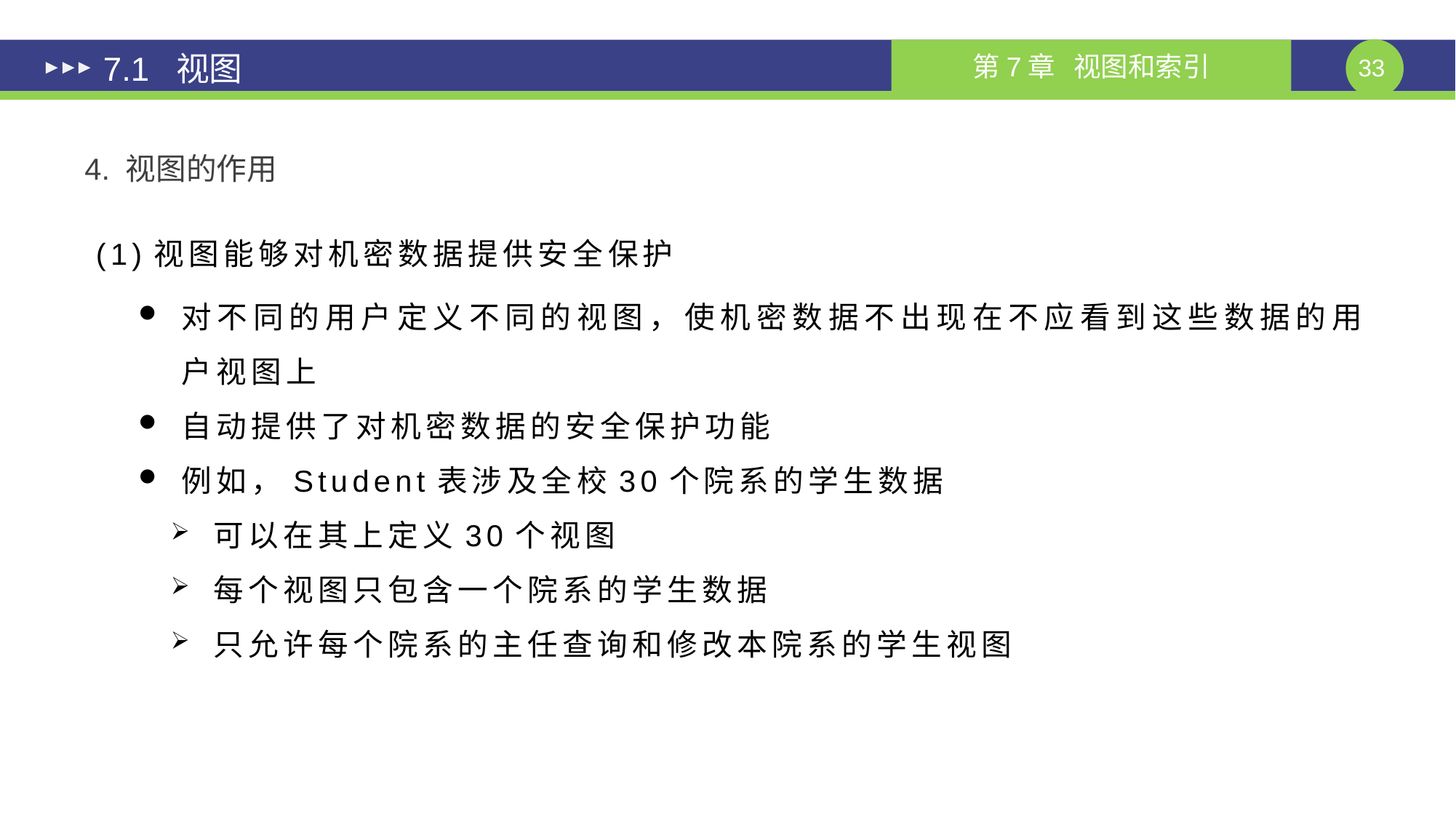

7.1  视图
4. 视图的作用
(1)视图能够对机密数据提供安全保护
对不同的用户定义不同的视图，使机密数据不出现在不应看到这些数据的用户视图上
自动提供了对机密数据的安全保护功能
例如，Student表涉及全校30个院系的学生数据
可以在其上定义30个视图
每个视图只包含一个院系的学生数据
只允许每个院系的主任查询和修改本院系的学生视图